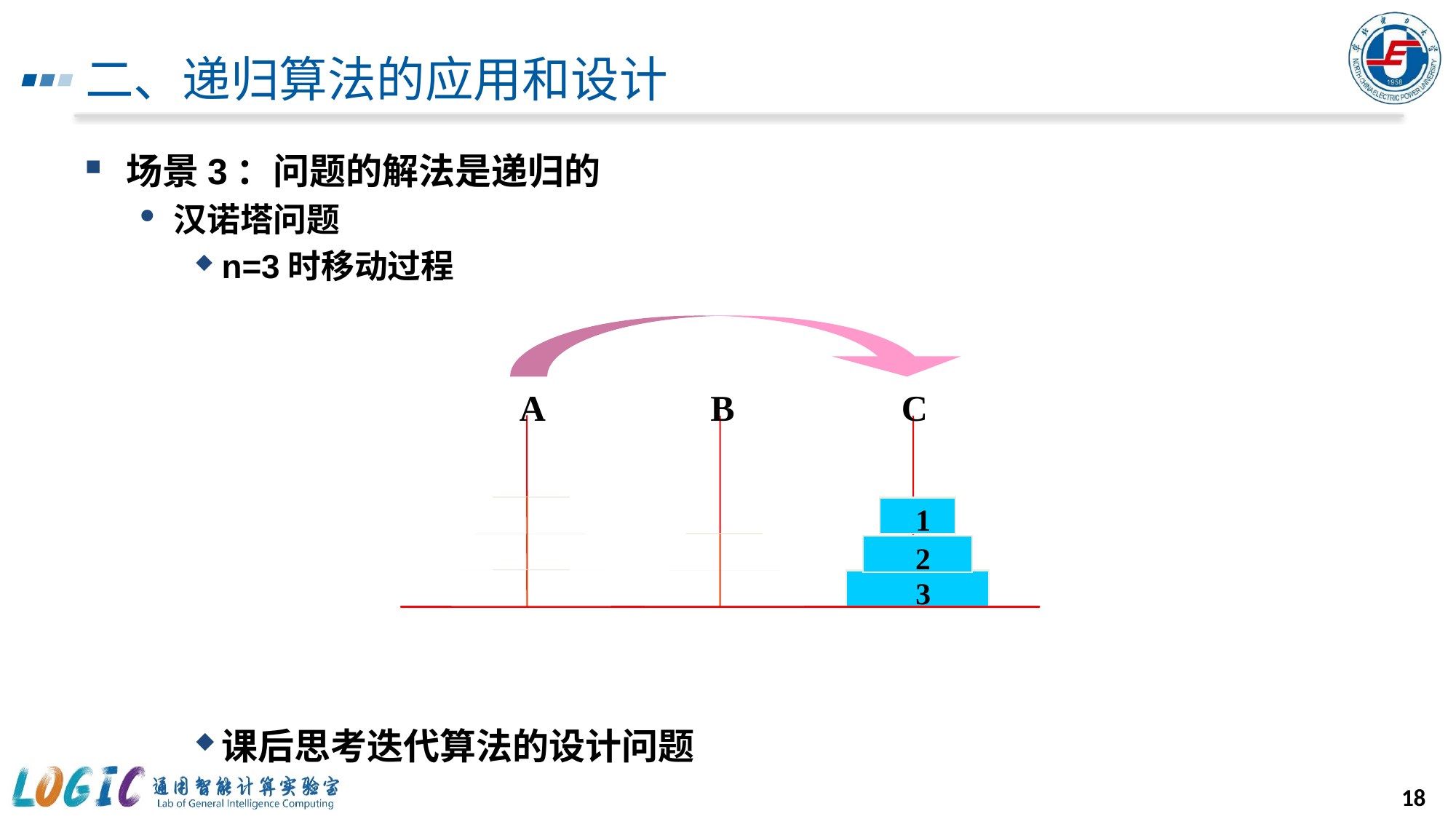

# 二、递归算法的应用和设计
场景3：问题的解法是递归的
汉诺塔问题
n=3时移动过程

课后思考迭代算法的设计问题

a
b
c

A
B
C
1

1

1

2

1

2

3

1

2

3

1

18